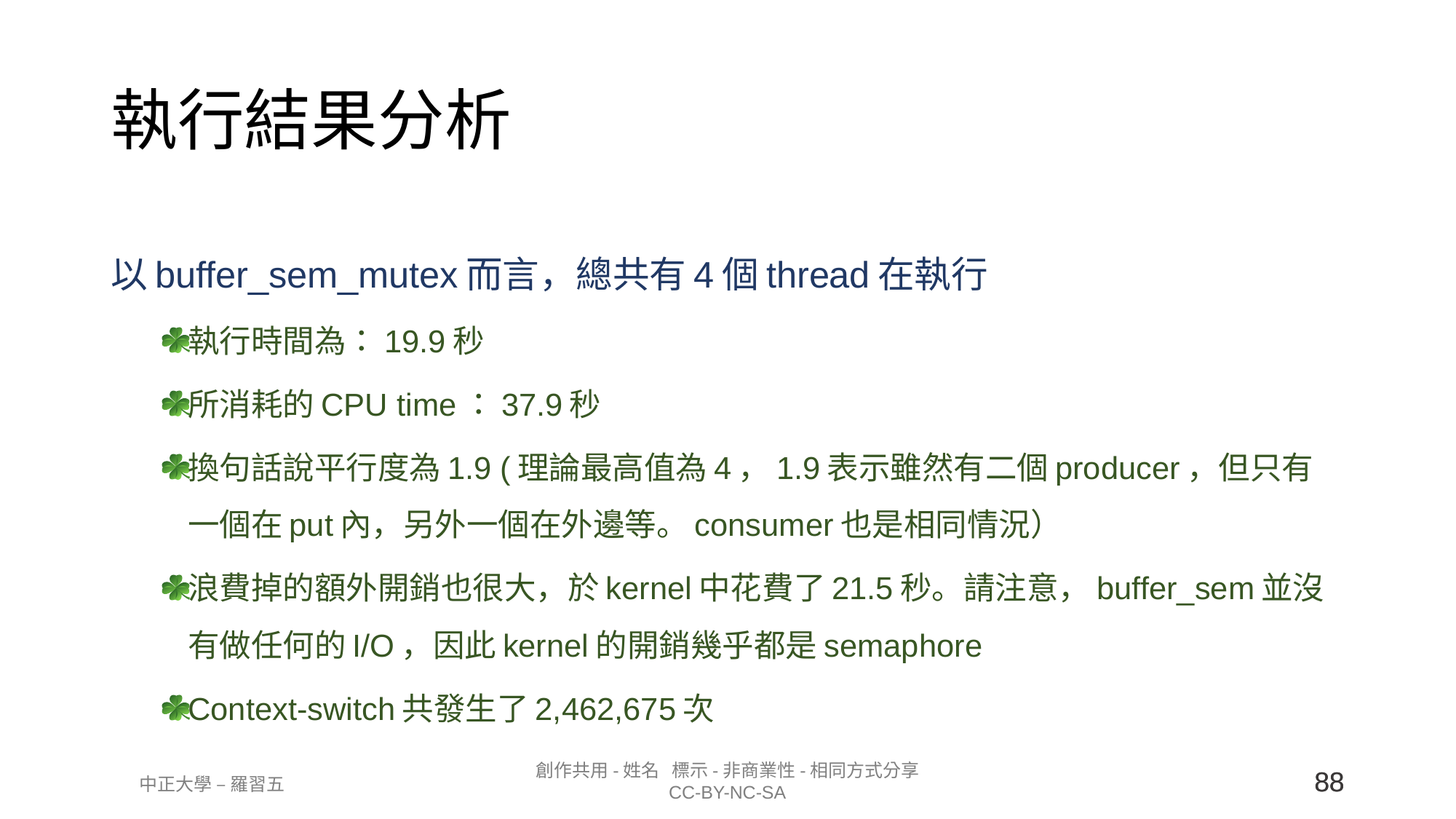

# 執行結果分析
以buffer_sem_mutex而言，總共有4個thread在執行
執行時間為：19.9秒
所消耗的CPU time：37.9秒
換句話說平行度為1.9 (理論最高值為4，1.9表示雖然有二個producer，但只有一個在put內，另外一個在外邊等。consumer也是相同情況）
浪費掉的額外開銷也很大，於kernel中花費了21.5秒。請注意，buffer_sem並沒有做任何的I/O，因此kernel的開銷幾乎都是semaphore
Context-switch共發生了2,462,675次